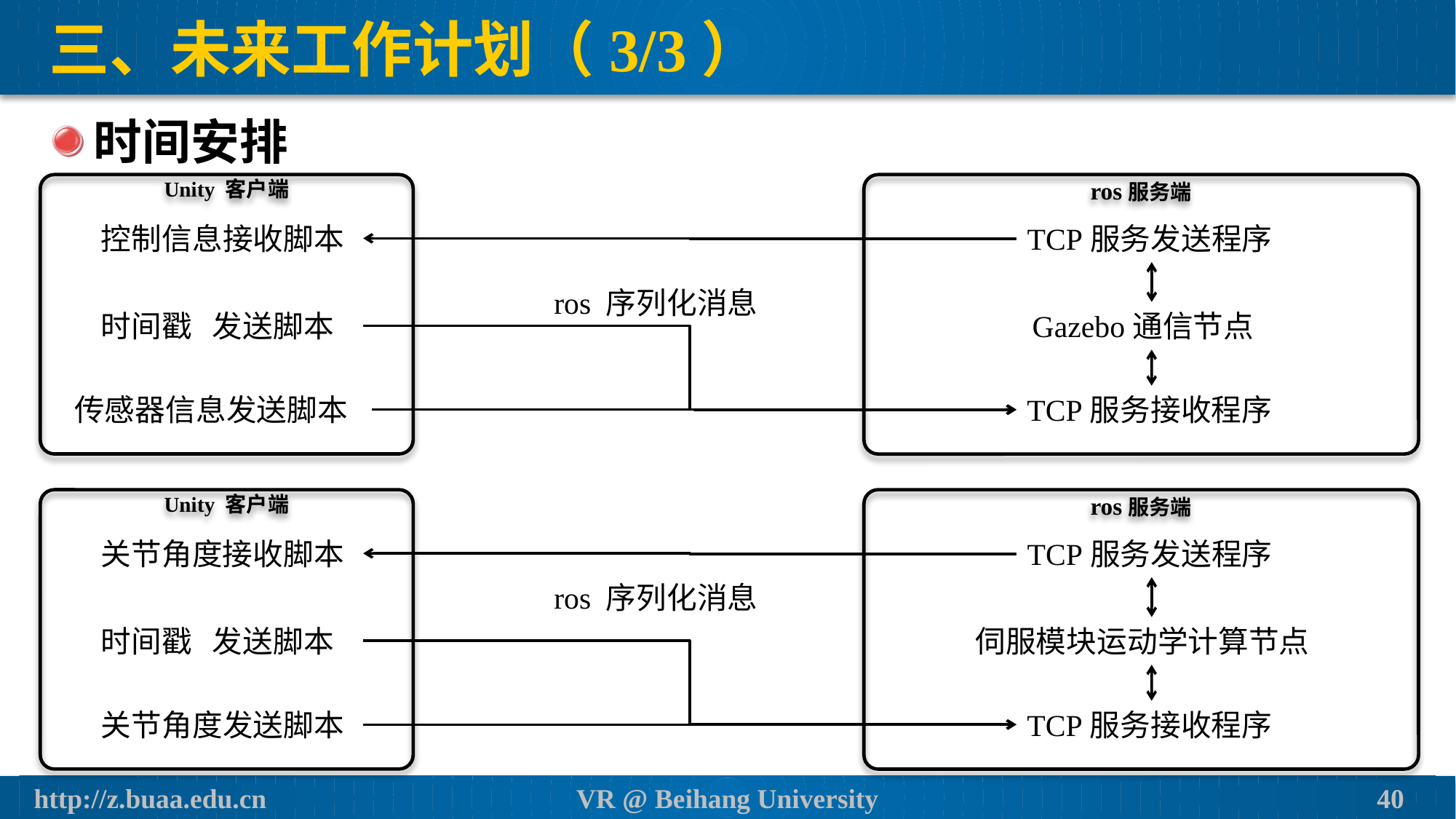

# 三、未来工作计划（3/3）
时间安排

Unity 客户端
控制信息接收脚本
时间戳   发送脚本
传感器信息发送脚本
ros 序列化消息
ros服务端
Gazebo通信节点
TCP服务接收程序
TCP服务发送程序
Unity 客户端
关节角度接收脚本
时间戳   发送脚本
关节角度发送脚本
ros 序列化消息
ros服务端
伺服模块运动学计算节点
TCP服务接收程序
TCP服务发送程序